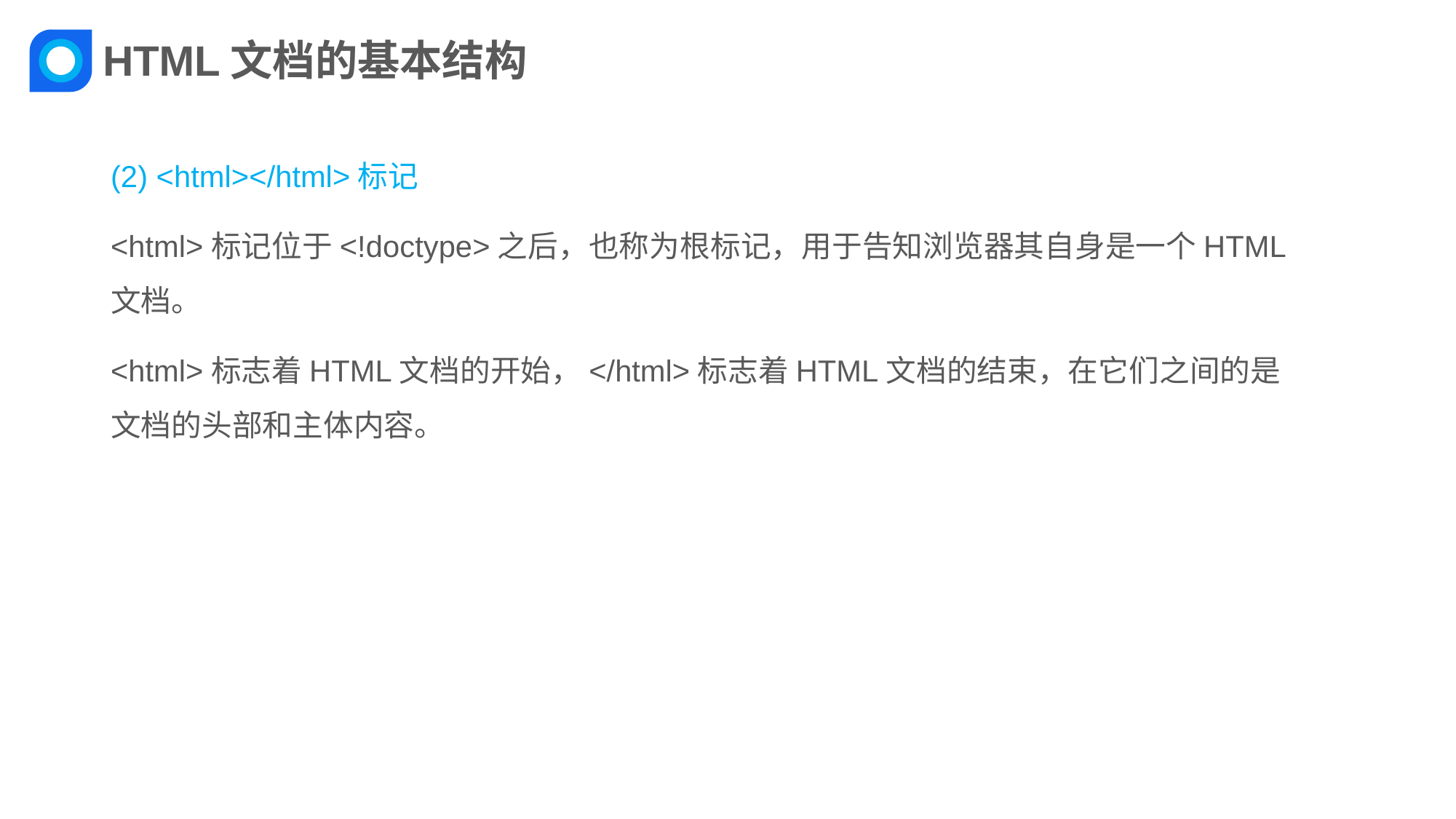

HTML文档的基本结构

(2) <html></html>标记
<html>标记位于<!doctype>之后，也称为根标记，用于告知浏览器其自身是一个HTML 文档。
<html>标志着HTML文档的开始，</html>标志着HTML文档的结束，在它们之间的是文档的头部和主体内容。